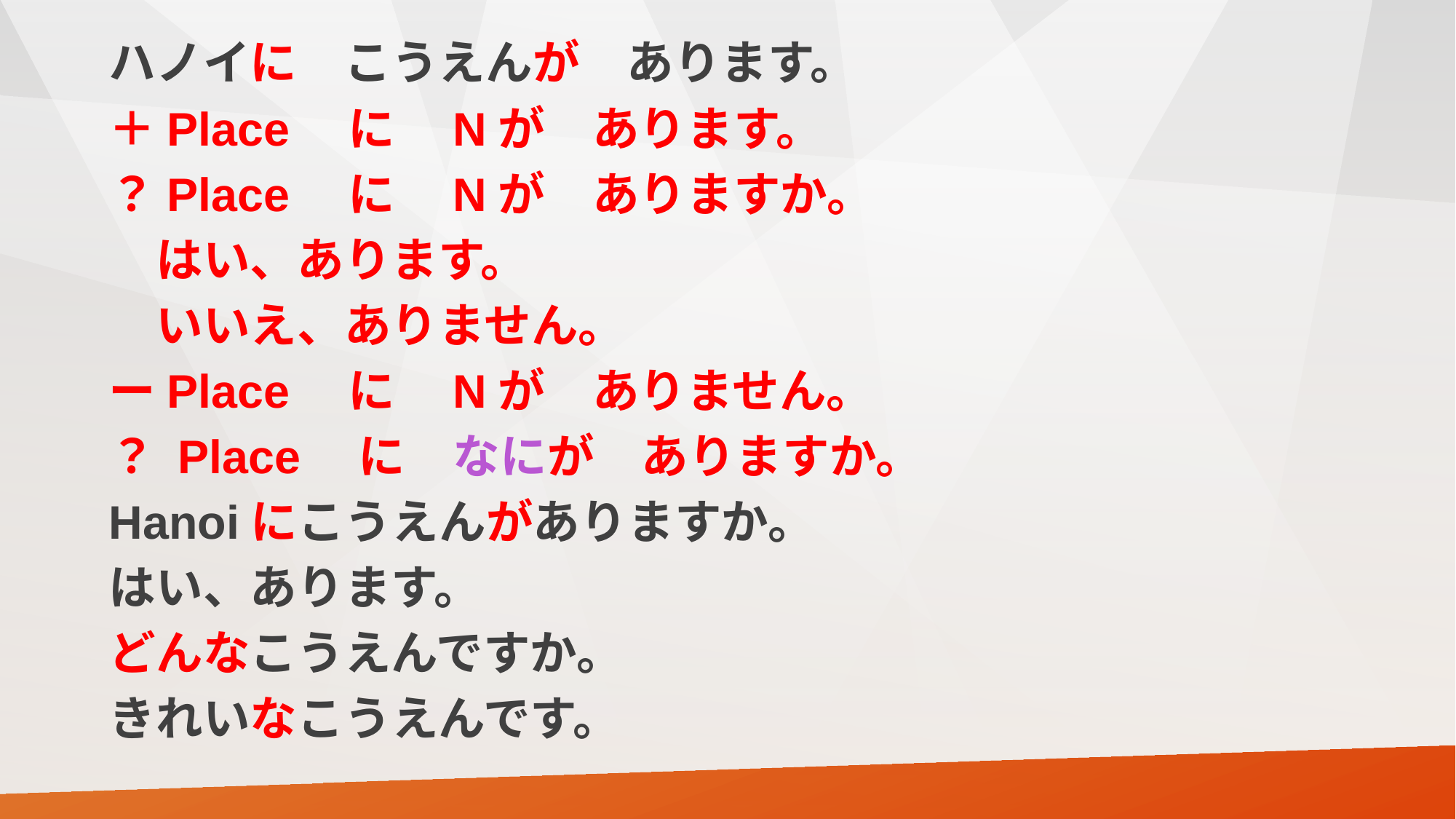

ハノイに　こうえんが　あります。
＋Place　に　Nが　あります。
？Place　に　Nが　ありますか。
　はい、あります。
　いいえ、ありません。
ーPlace　に　Nが　ありません。
？ Place　に　なにが　ありますか。
Hanoiにこうえんがありますか。
はい、あります。
どんなこうえんですか。
きれいなこうえんです。